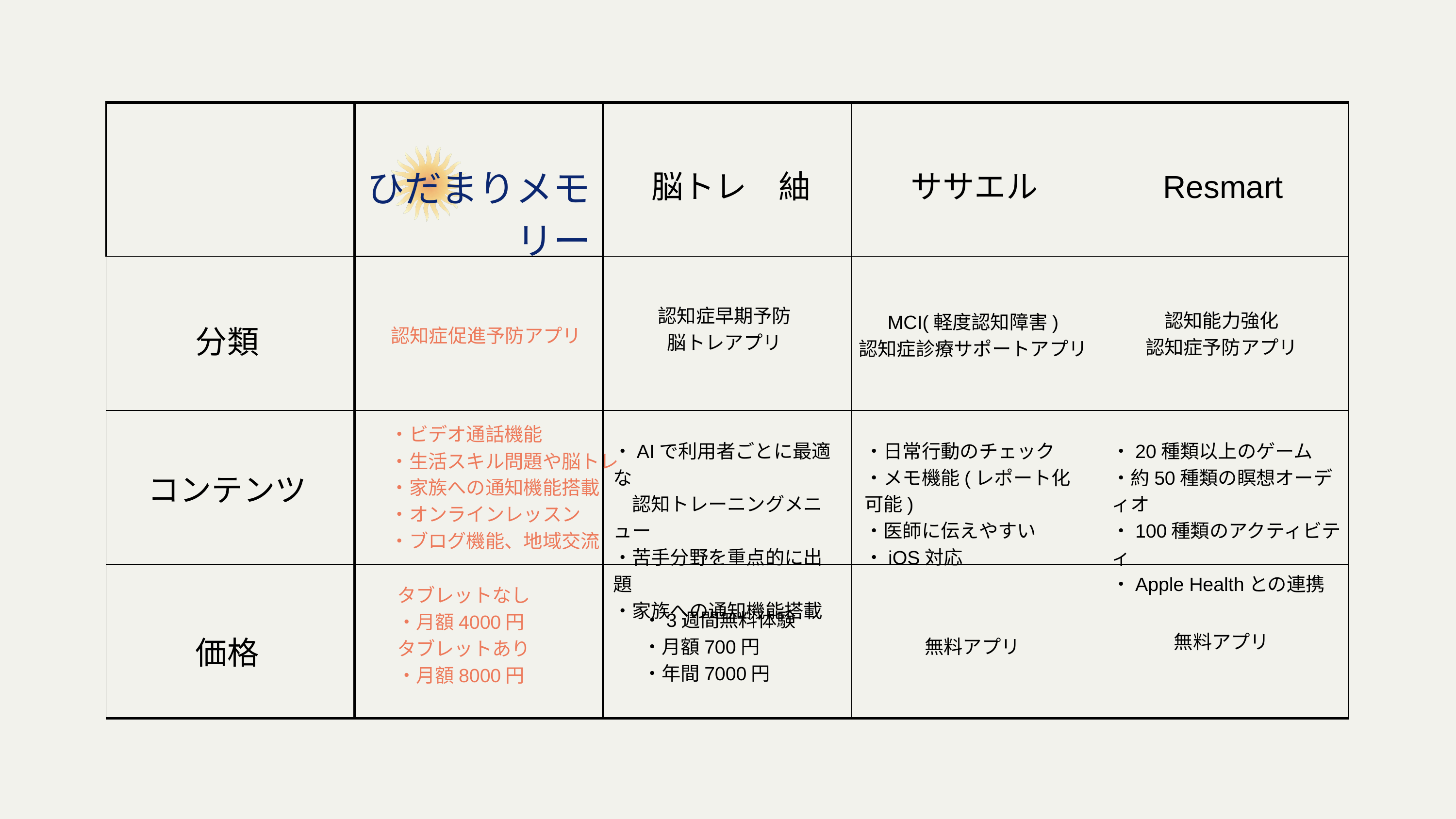

|  |  |  |  |  |
| --- | --- | --- | --- | --- |
|  |  |  |  |  |
|  |  |  |  |  |
|  |  |  |  |  |

ひだまりメモリー
脳トレ　紬
ササエル
Resmart
認知症早期予防
脳トレアプリ
認知能力強化
認知症予防アプリ
MCI(軽度認知障害)
認知症診療サポートアプリ
分類
認知症促進予防アプリ
・ビデオ通話機能
・生活スキル問題や脳トレ
・家族への通知機能搭載
・オンラインレッスン
・ブログ機能、地域交流
・AIで利用者ごとに最適な
　認知トレーニングメニュー
・苦手分野を重点的に出題
・家族への通知機能搭載
・日常行動のチェック
・メモ機能(レポート化可能)
・医師に伝えやすい
・iOS対応
・20種類以上のゲーム
・約50種類の瞑想オーディオ
・100種類のアクティビティ
・Apple Healthとの連携
コンテンツ
タブレットなし
・月額4000円
タブレットあり
・月額8000円
・3週間無料体験
・月額700円
・年間7000円
無料アプリ
価格
無料アプリ